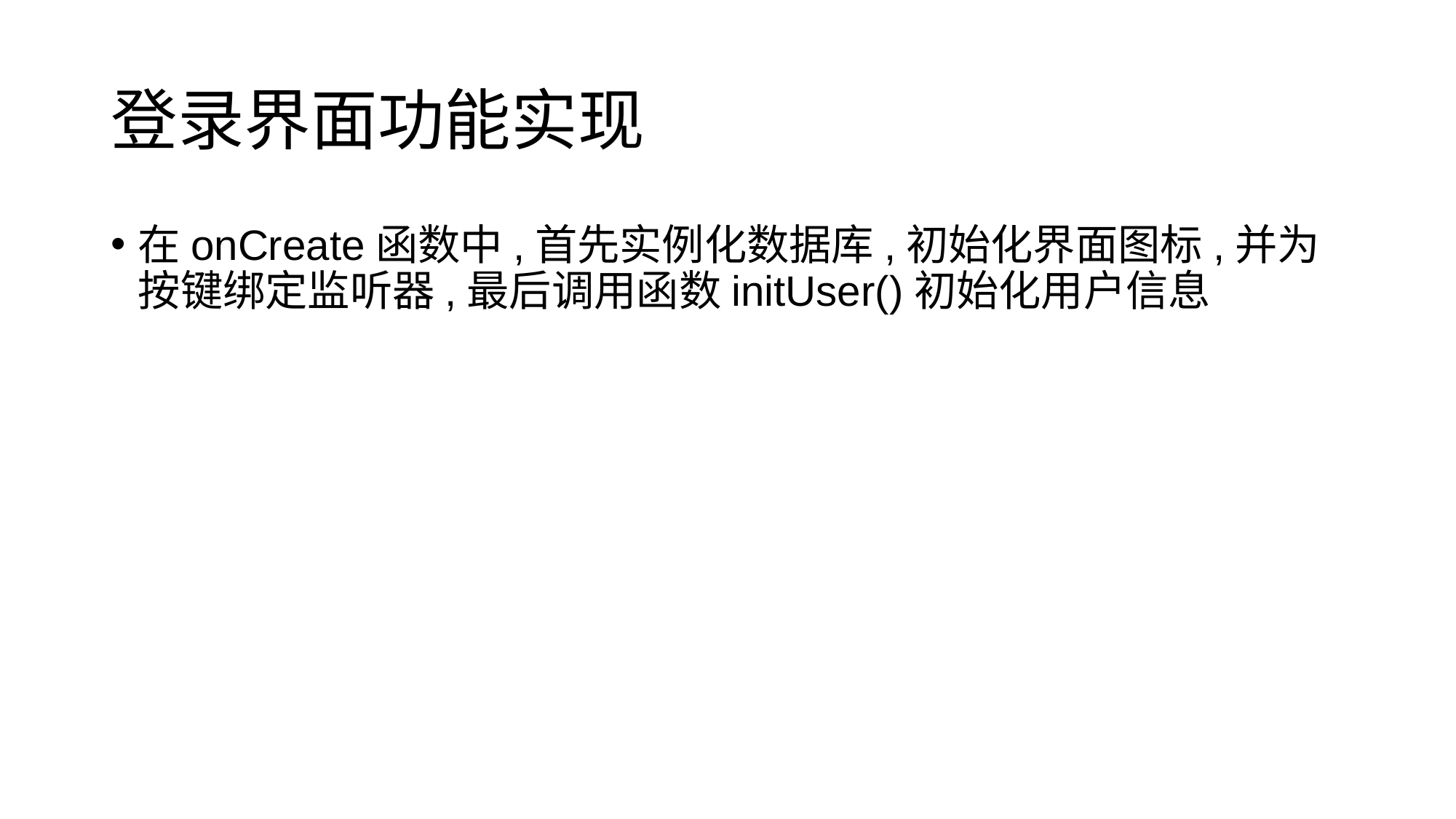

# 登录界面功能实现
在onCreate函数中,首先实例化数据库,初始化界面图标,并为按键绑定监听器,最后调用函数initUser()初始化用户信息